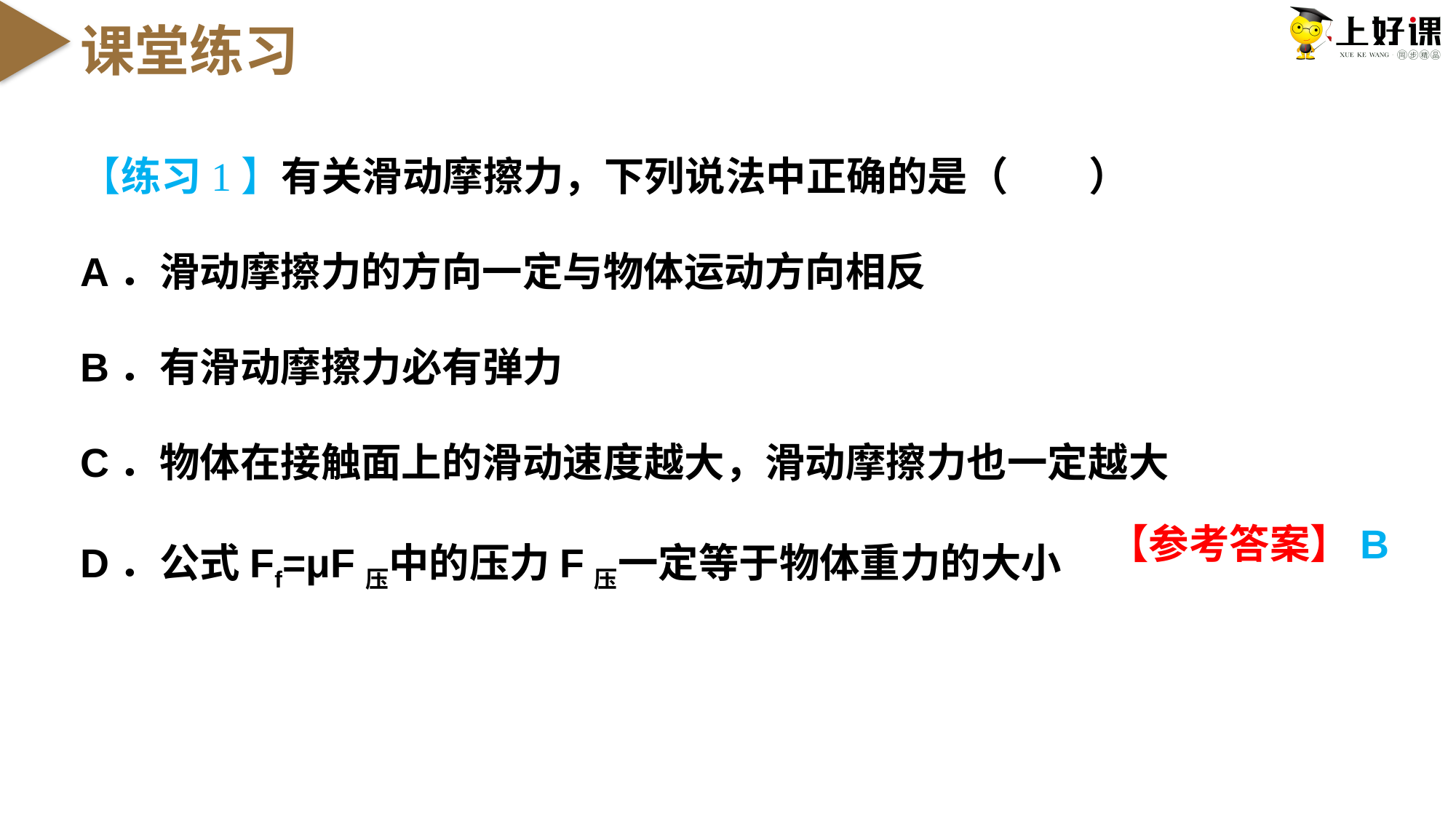

课堂练习
【练习1】有关滑动摩擦力，下列说法中正确的是（　　）
A．滑动摩擦力的方向一定与物体运动方向相反
B．有滑动摩擦力必有弹力
C．物体在接触面上的滑动速度越大，滑动摩擦力也一定越大
D．公式Ff=μF压中的压力F压一定等于物体重力的大小
【参考答案】B